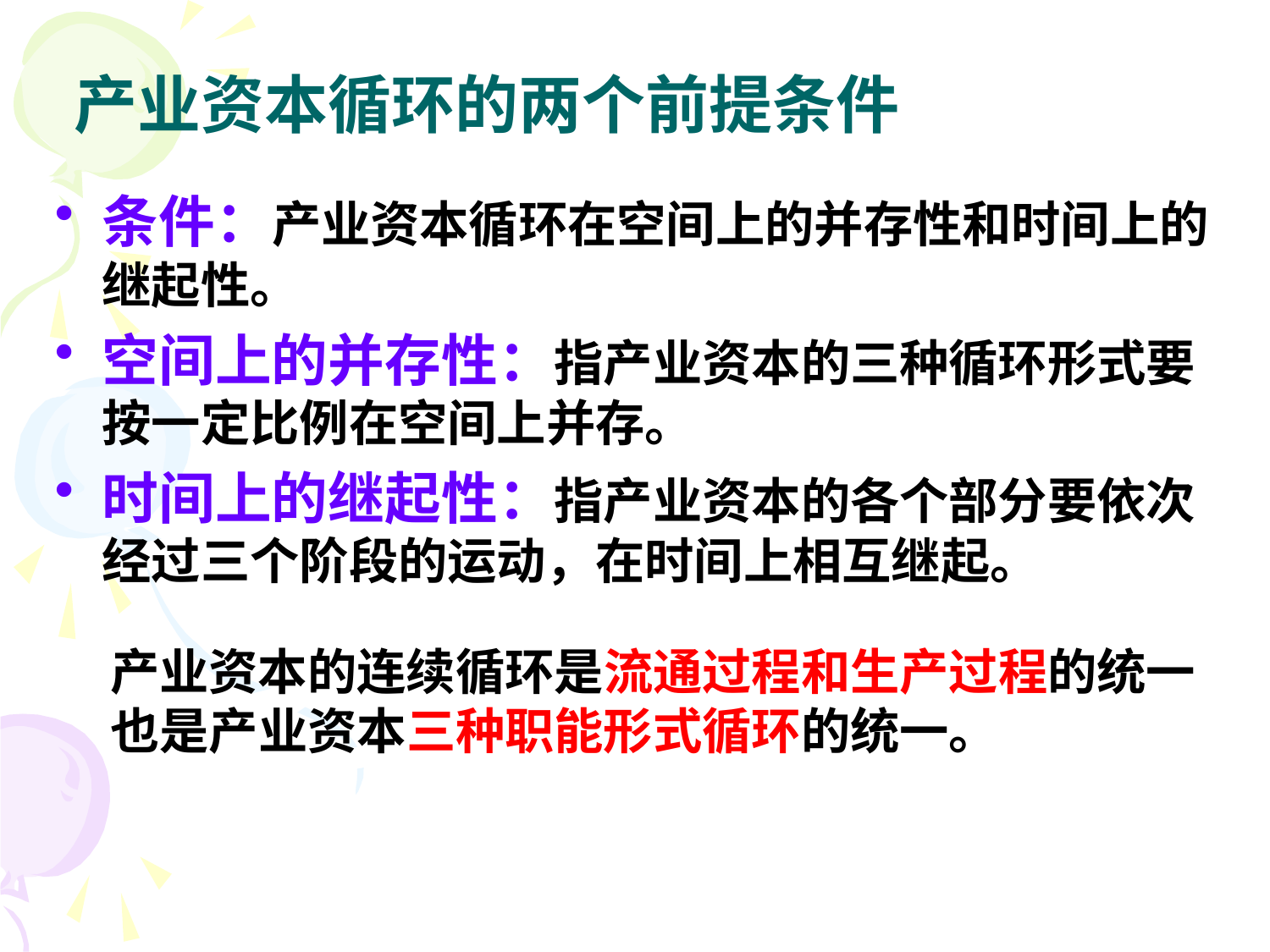

# 产业资本循环的两个前提条件
条件：产业资本循环在空间上的并存性和时间上的继起性。
空间上的并存性：指产业资本的三种循环形式要按一定比例在空间上并存。
时间上的继起性：指产业资本的各个部分要依次经过三个阶段的运动，在时间上相互继起。
产业资本的连续循环是流通过程和生产过程的统一
也是产业资本三种职能形式循环的统一。